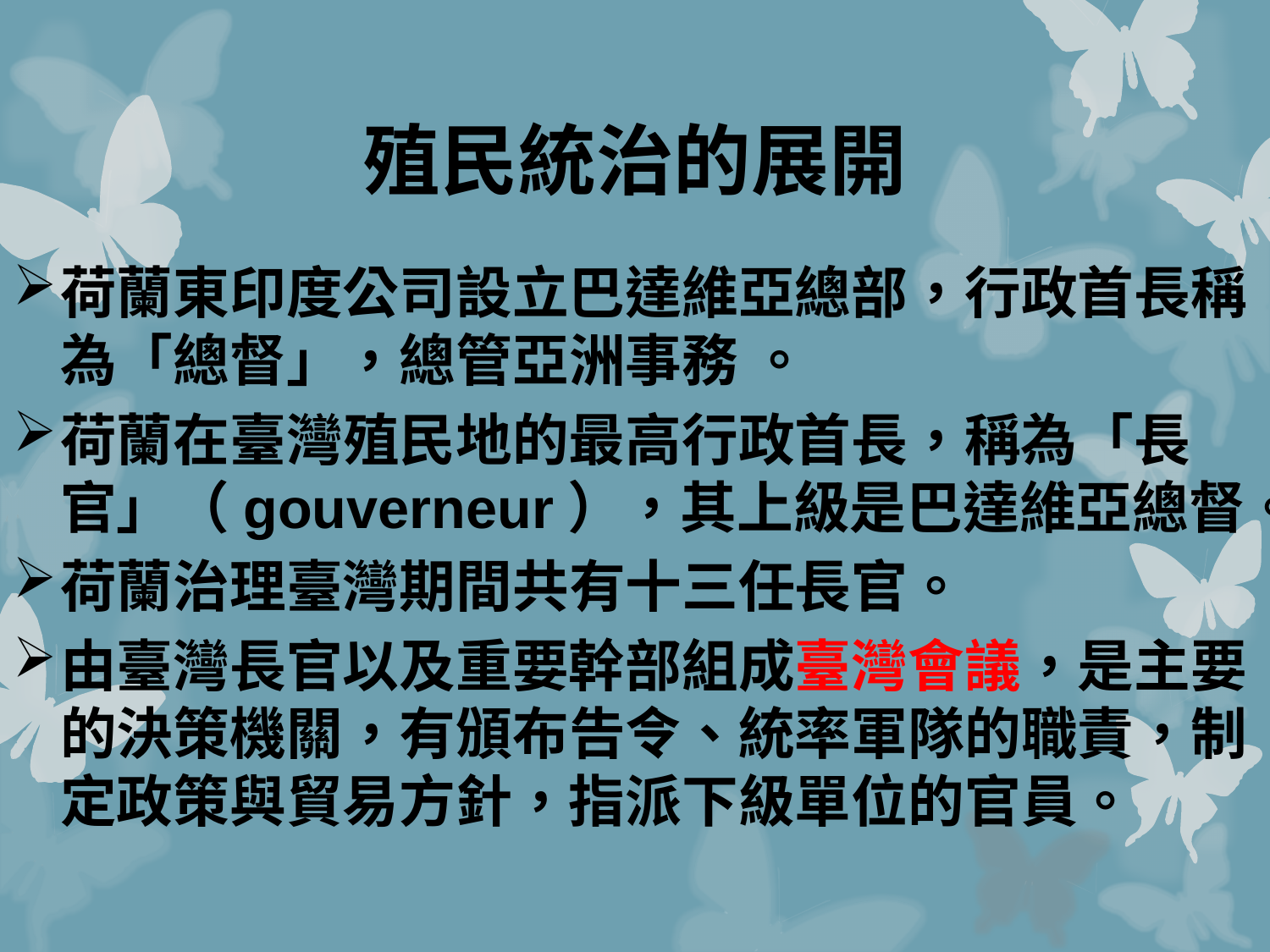

# 殖民統治的展開
荷蘭東印度公司設立巴達維亞總部，行政首長稱為「總督」，總管亞洲事務 。
荷蘭在臺灣殖民地的最高行政首長，稱為「長官」（gouverneur），其上級是巴達維亞總督。
荷蘭治理臺灣期間共有十三任長官。
由臺灣長官以及重要幹部組成臺灣會議，是主要的決策機關，有頒布告令、統率軍隊的職責，制定政策與貿易方針，指派下級單位的官員。